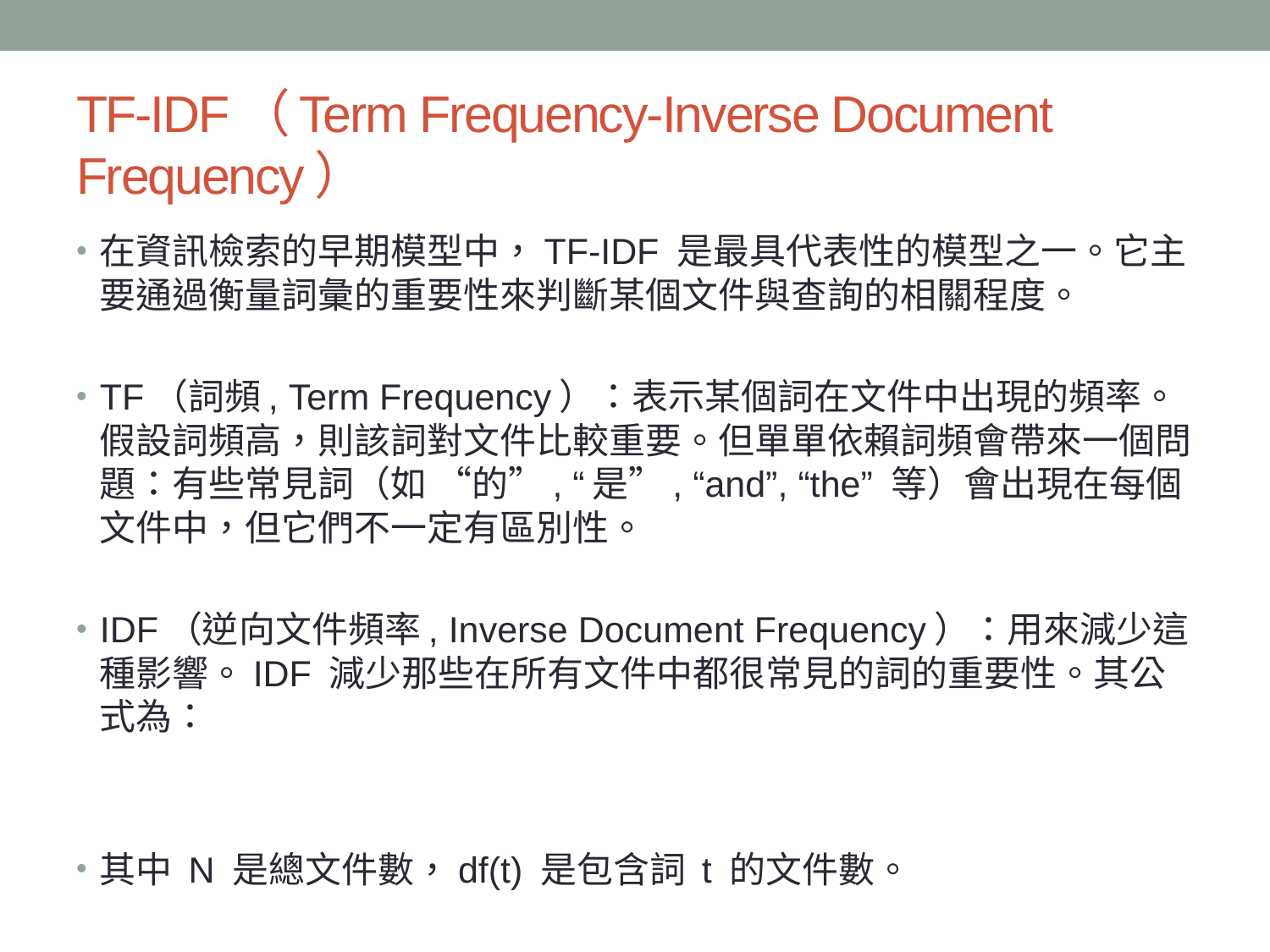

# TF-IDF（Term Frequency-Inverse Document Frequency）
在資訊檢索的早期模型中，TF-IDF 是最具代表性的模型之一。它主要通過衡量詞彙的重要性來判斷某個文件與查詢的相關程度。

TF（詞頻, Term Frequency）：表示某個詞在文件中出現的頻率。假設詞頻高，則該詞對文件比較重要。但單單依賴詞頻會帶來一個問題：有些常見詞（如 “的”, “是”, “and”, “the” 等）會出現在每個文件中，但它們不一定有區別性。

IDF（逆向文件頻率, Inverse Document Frequency）：用來減少這種影響。IDF 減少那些在所有文件中都很常見的詞的重要性。其公式為：

其中 N 是總文件數，df(t) 是包含詞 t 的文件數。